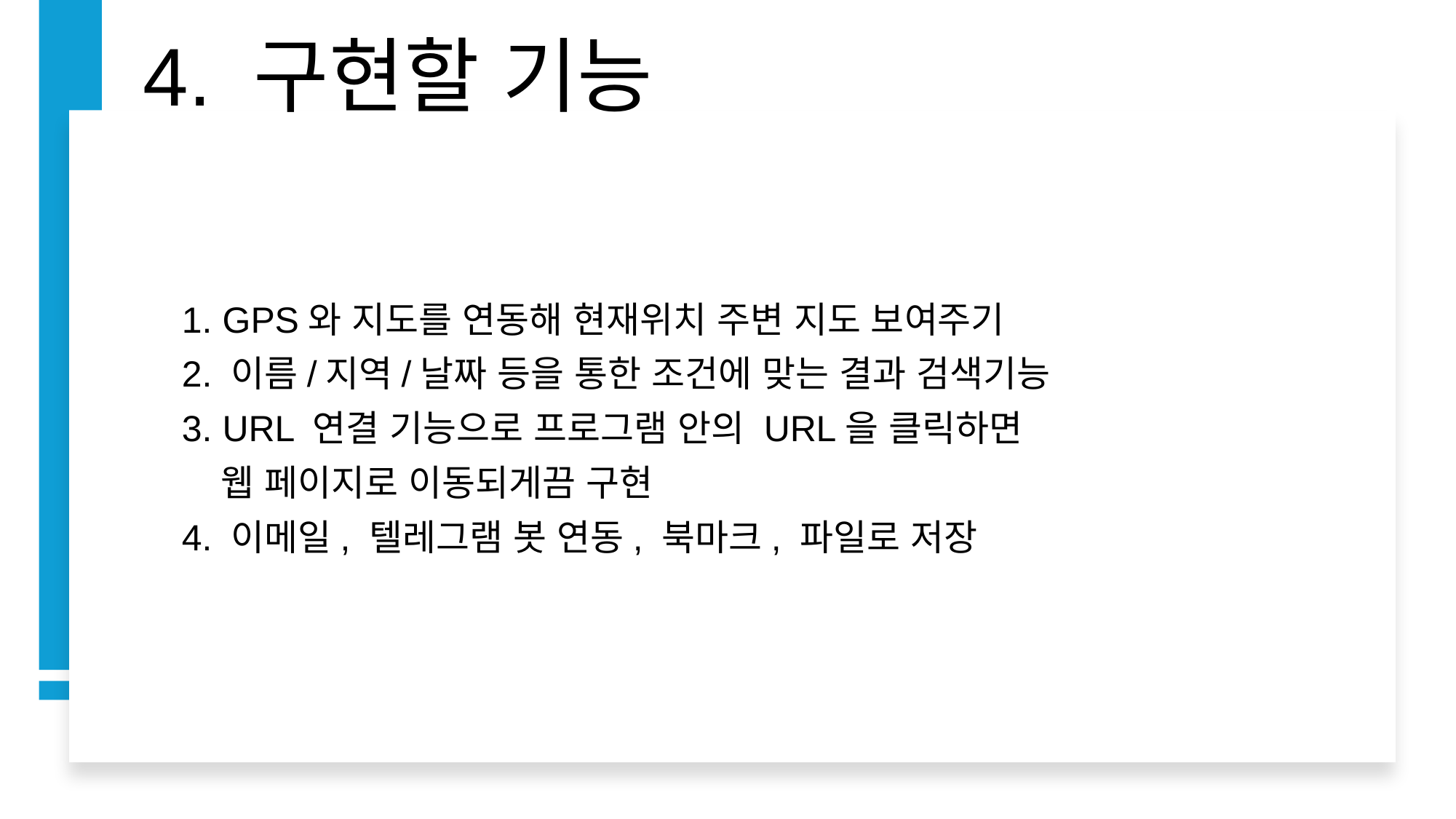

# 4. 구현할 기능

1. GPS와 지도를 연동해 현재위치 주변 지도 보여주기
2. 이름/지역/날짜 등을 통한 조건에 맞는 결과 검색기능
3. URL 연결 기능으로 프로그램 안의 URL을 클릭하면
   웹 페이지로 이동되게끔 구현
4. 이메일, 텔레그램 봇 연동, 북마크, 파일로 저장